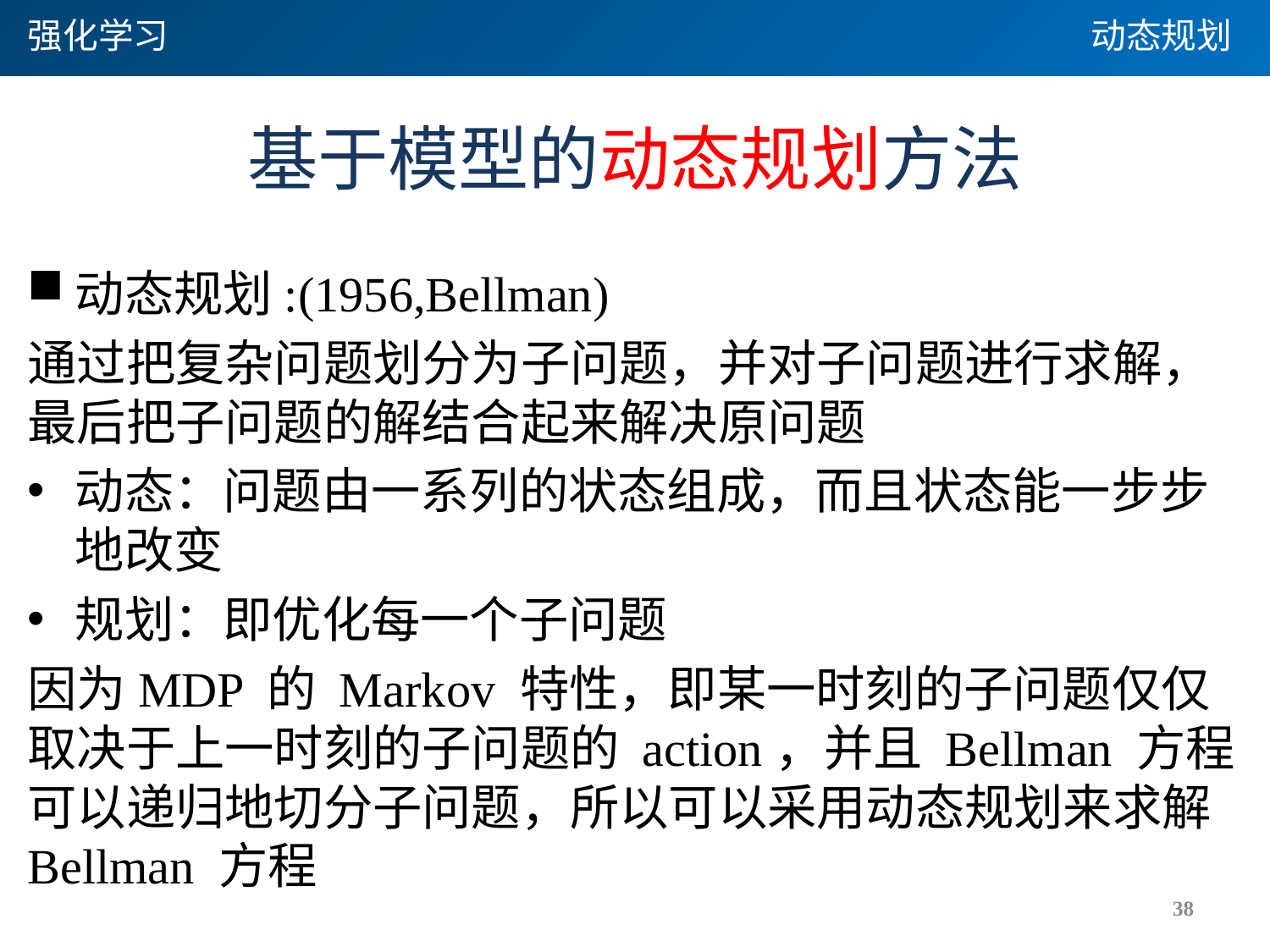

强化学习
动态规划
# 基于模型的动态规划方法
动态规划:(1956,Bellman)
通过把复杂问题划分为子问题，并对子问题进行求解，最后把子问题的解结合起来解决原问题
动态：问题由一系列的状态组成，而且状态能一步步地改变
规划：即优化每一个子问题
因为MDP 的 Markov 特性，即某一时刻的子问题仅仅取决于上一时刻的子问题的 action，并且 Bellman 方程可以递归地切分子问题，所以可以采用动态规划来求解 Bellman 方程
38